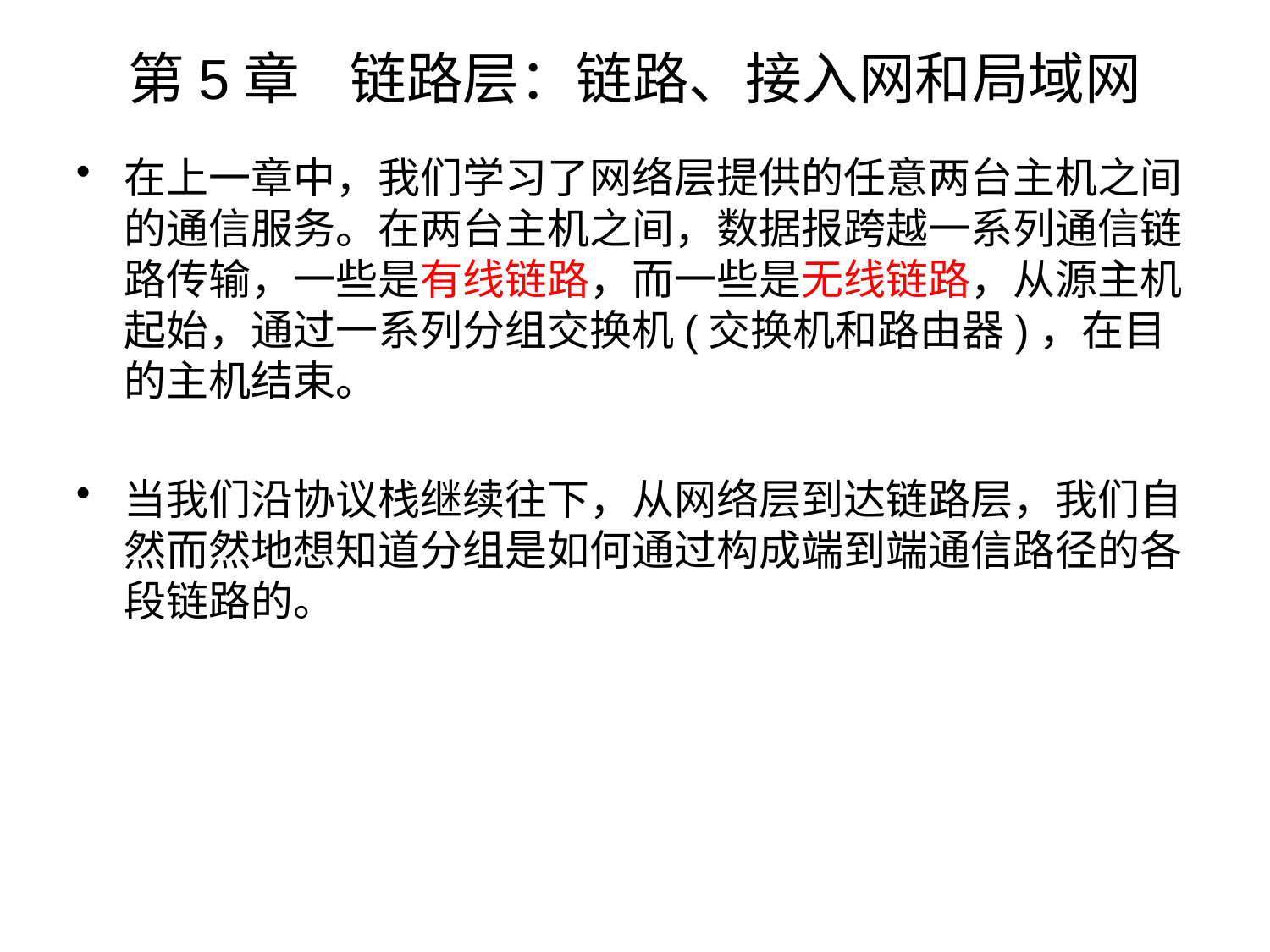

# 第5章    链路层：链路、接入网和局域网
在上一章中，我们学习了网络层提供的任意两台主机之间的通信服务。在两台主机之间，数据报跨越一系列通信链路传输，一些是有线链路，而一些是无线链路，从源主机起始，通过一系列分组交换机(交换机和路由器)，在目的主机结束。

当我们沿协议栈继续往下，从网络层到达链路层，我们自然而然地想知道分组是如何通过构成端到端通信路径的各段链路的。